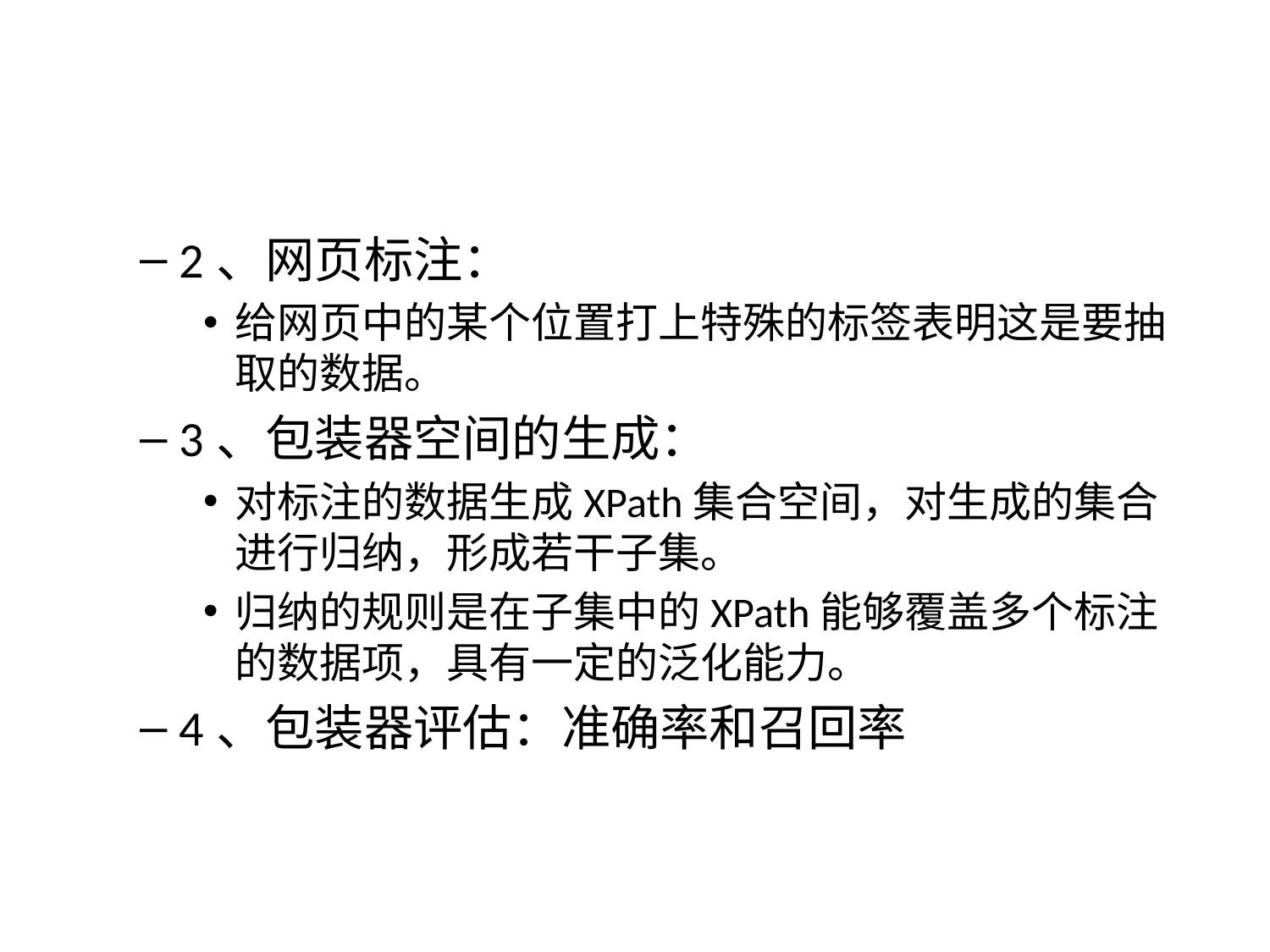

#
2、网页标注：
给网页中的某个位置打上特殊的标签表明这是要抽取的数据。
3、包装器空间的生成：
对标注的数据生成XPath集合空间，对生成的集合进行归纳，形成若干子集。
归纳的规则是在子集中的XPath能够覆盖多个标注的数据项，具有一定的泛化能力。
4、包装器评估：准确率和召回率